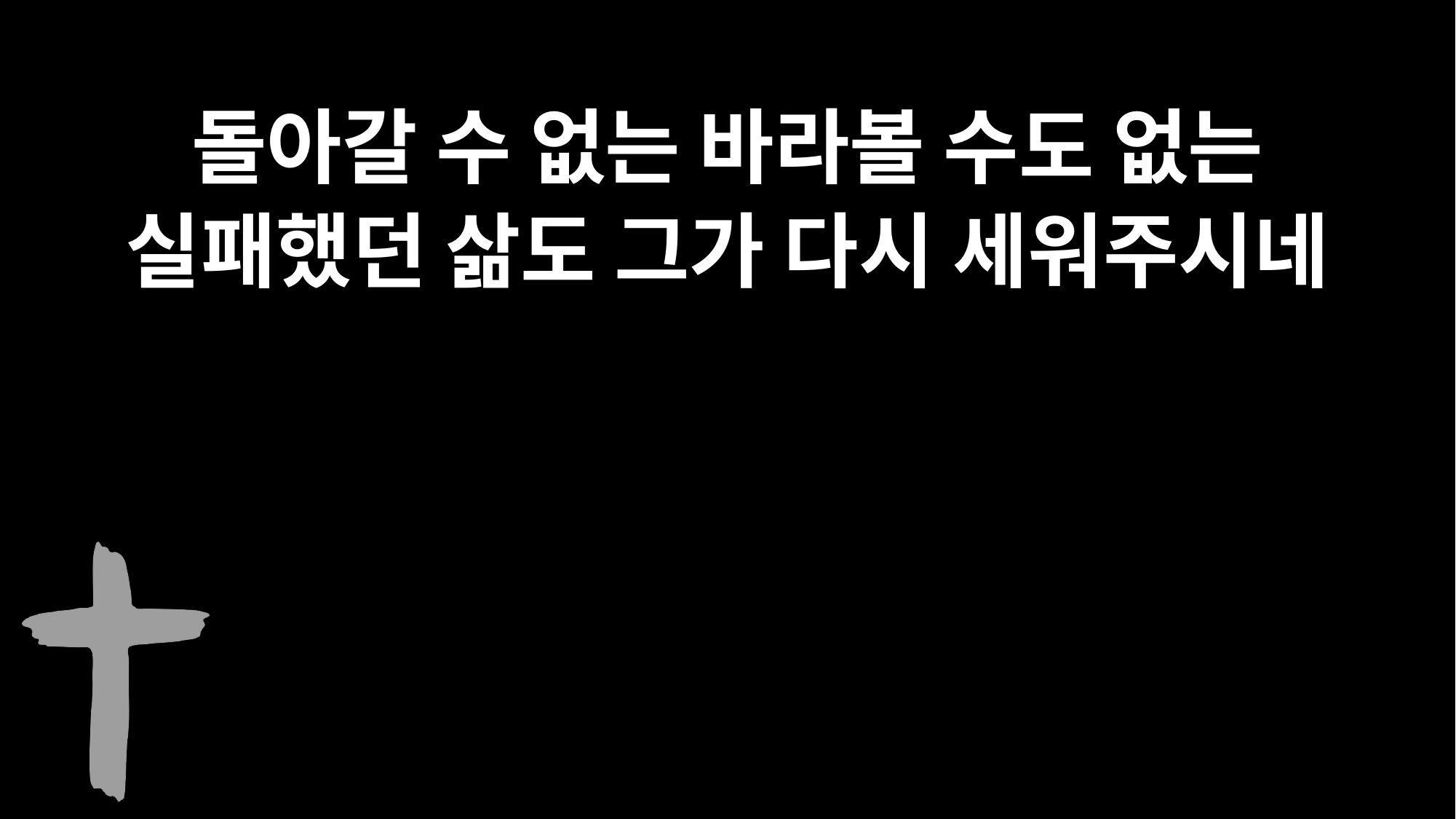

돌아갈 수 없는 바라볼 수도 없는
실패했던 삶도 그가 다시 세워주시네